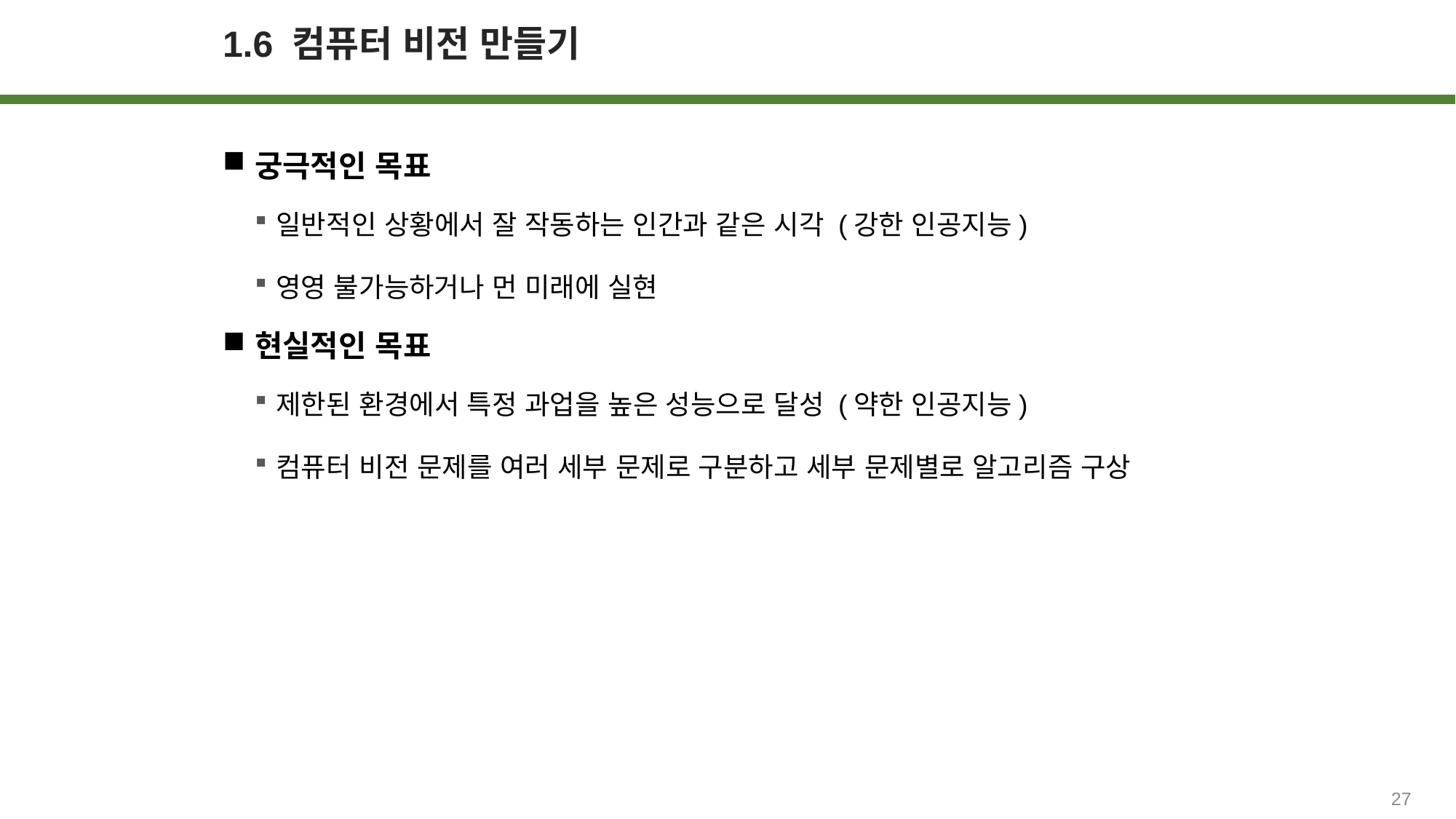

# 1.6 컴퓨터 비전 만들기
궁극적인 목표
일반적인 상황에서 잘 작동하는 인간과 같은 시각 (강한 인공지능)
영영 불가능하거나 먼 미래에 실현
현실적인 목표
제한된 환경에서 특정 과업을 높은 성능으로 달성 (약한 인공지능)
컴퓨터 비전 문제를 여러 세부 문제로 구분하고 세부 문제별로 알고리즘 구상

27